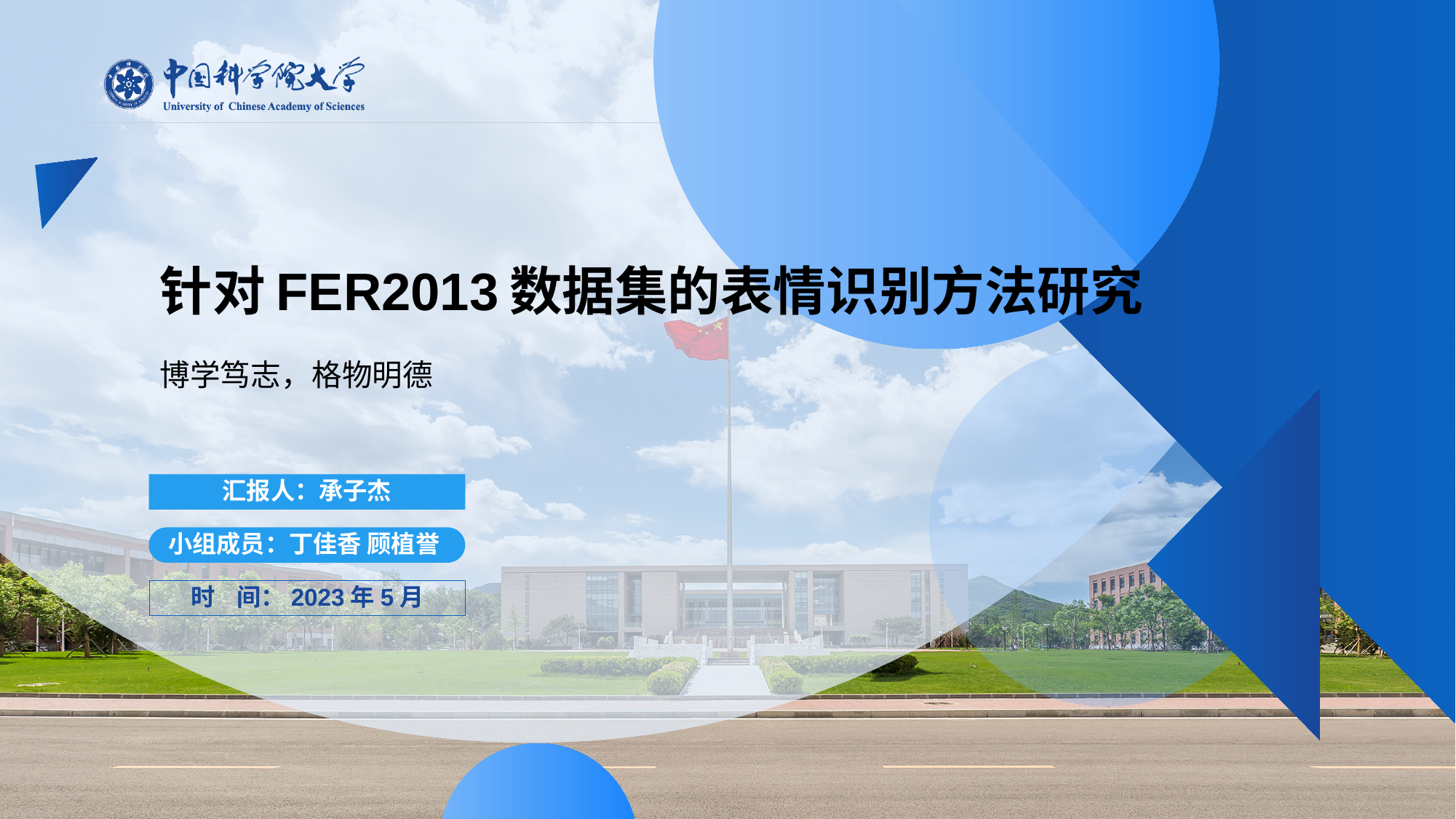

# 针对FER2013数据集的表情识别方法研究
博学笃志，格物明德
汇报人：承子杰
小组成员：丁佳香 顾植誉
时    间：2023年5月